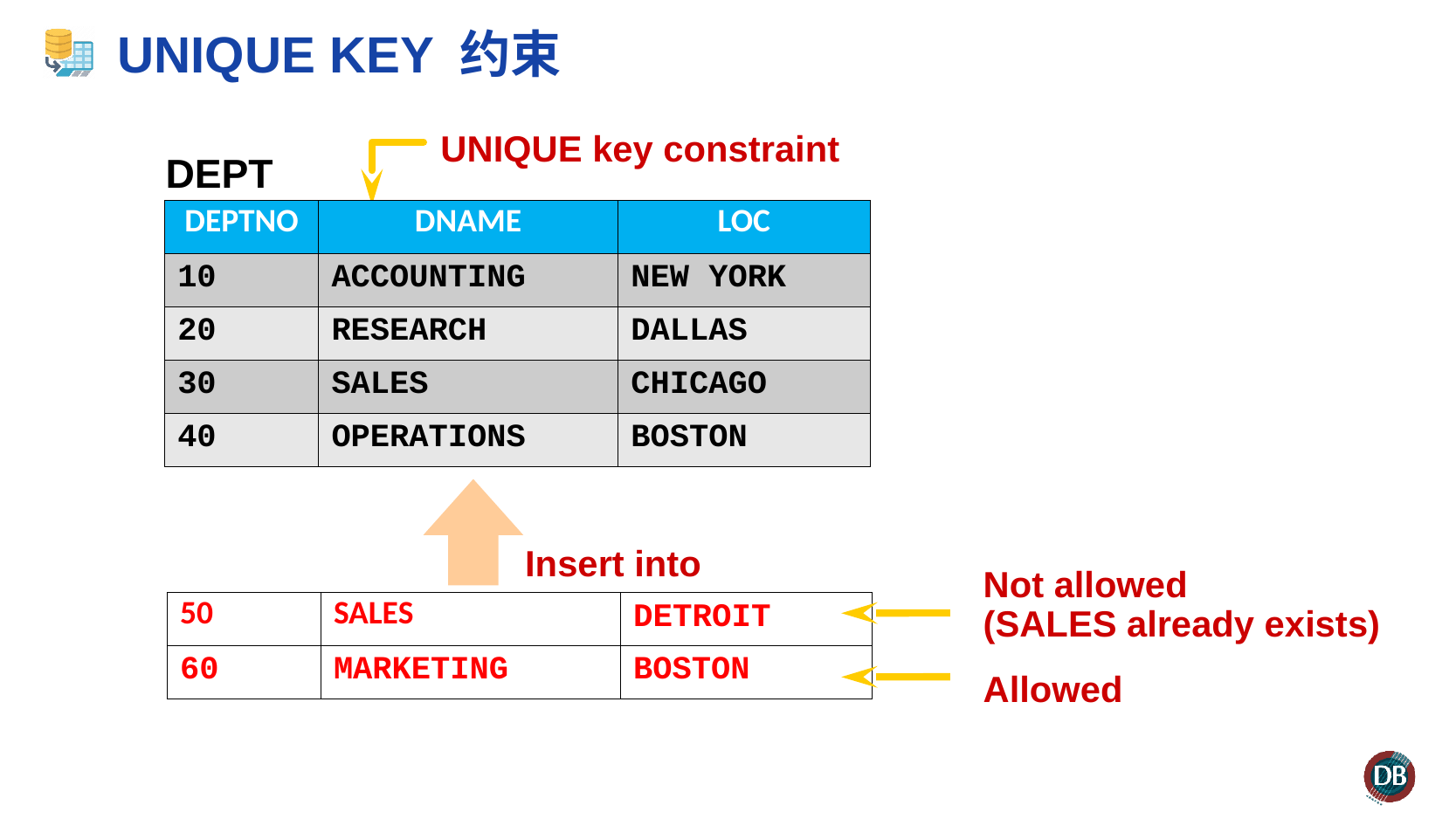

# UNIQUE KEY 约束
UNIQUE key constraint
DEPT

| DEPTNO | DNAME | LOC |
| --- | --- | --- |
| 10 | ACCOUNTING | NEW YORK |
| 20 | RESEARCH | DALLAS |
| 30 | SALES | CHICAGO |
| 40 | OPERATIONS | BOSTON |

Insert into
Not allowed
(SALES already exists)

Allowed

| 50 | SALES | DETROIT |
| --- | --- | --- |
| 60 | MARKETING | BOSTON |